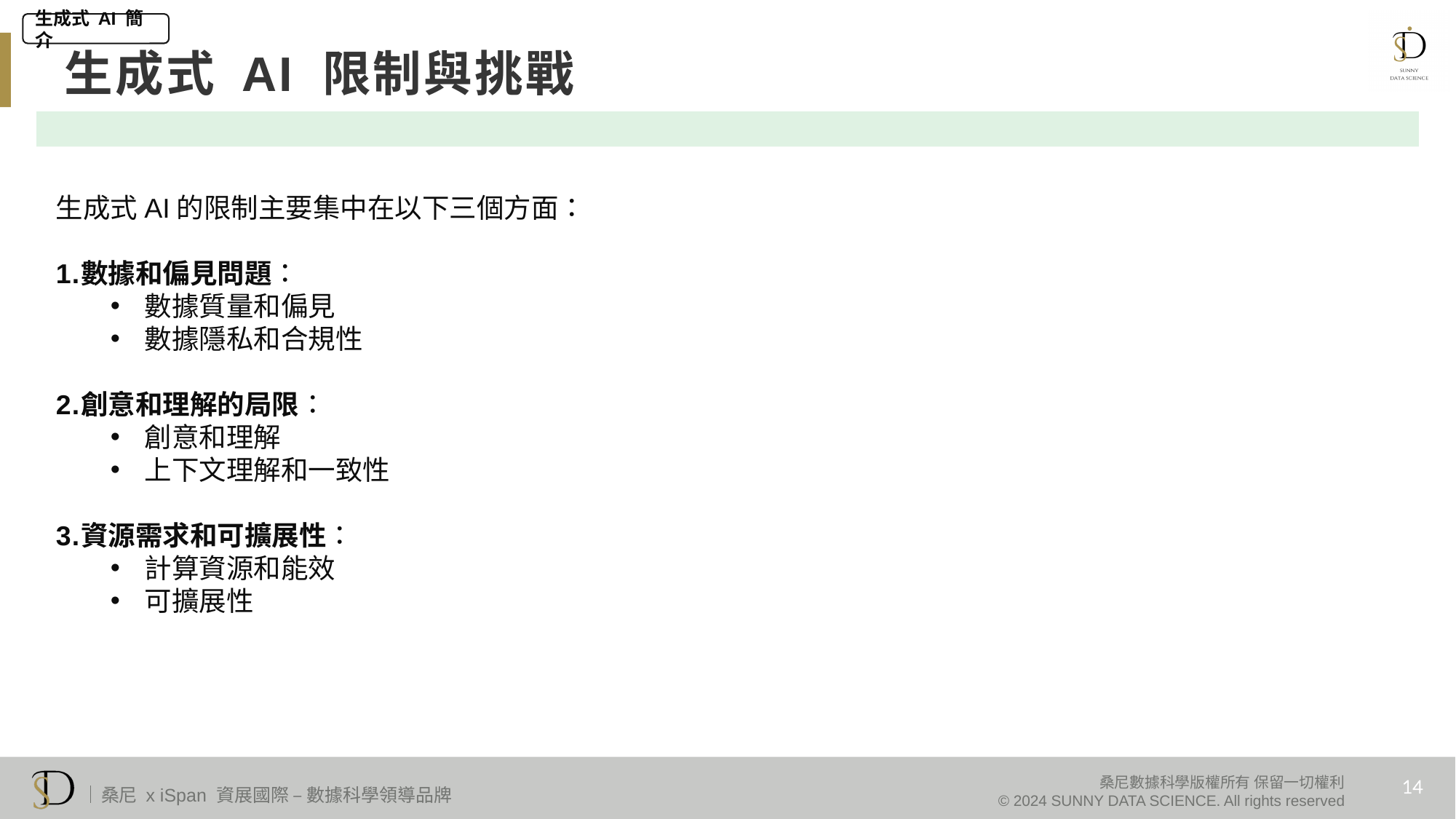

生成式 AI 簡介
生成式 AI 限制與挑戰

生成式AI的限制主要集中在以下三個方面：

數據和偏見問題：
數據質量和偏見
數據隱私和合規性

創意和理解的局限：
創意和理解
上下文理解和一致性

資源需求和可擴展性：
計算資源和能效
可擴展性